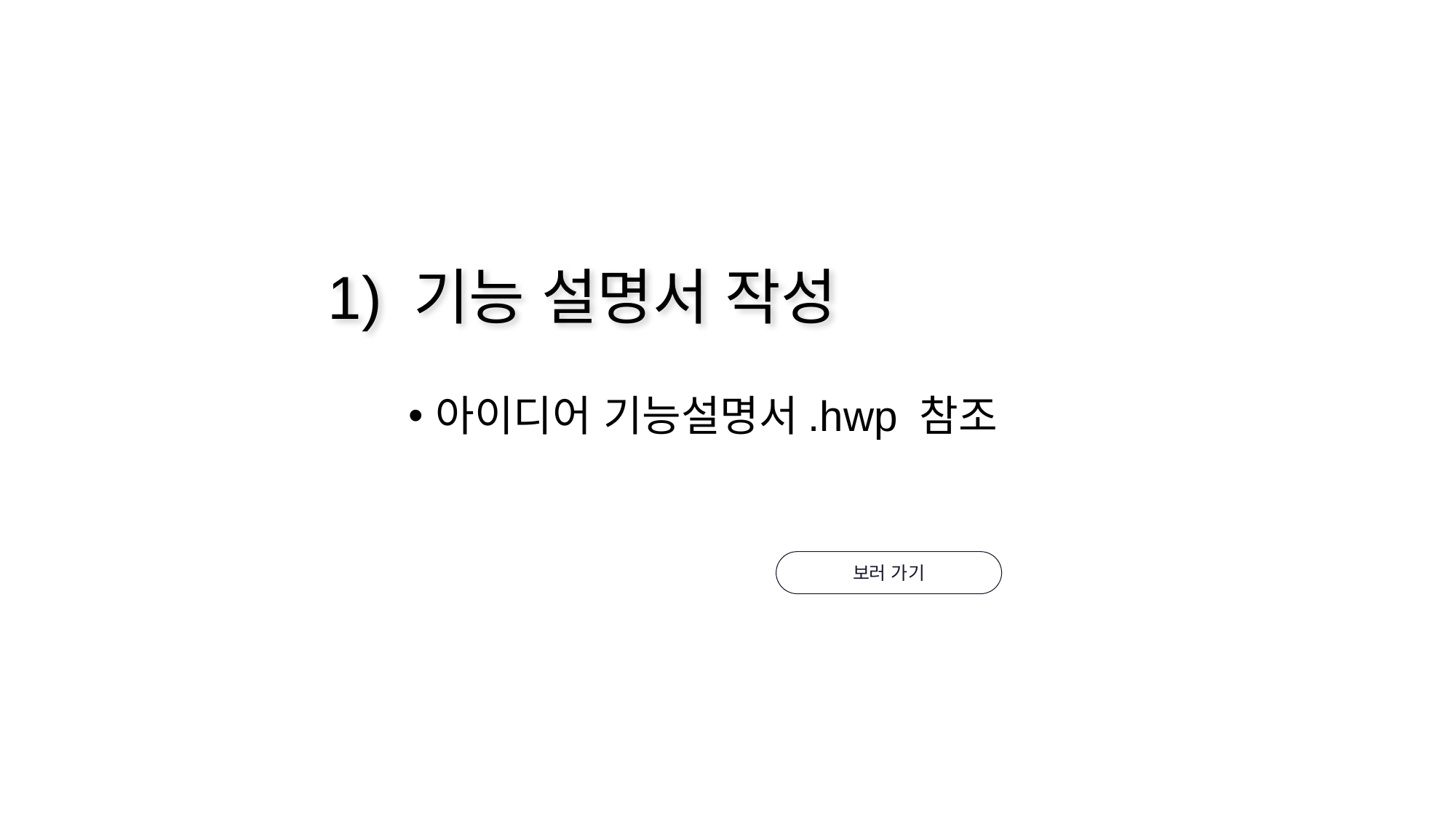

1) 기능 설명서 작성
아이디어 기능설명서.hwp 참조
보러 가기